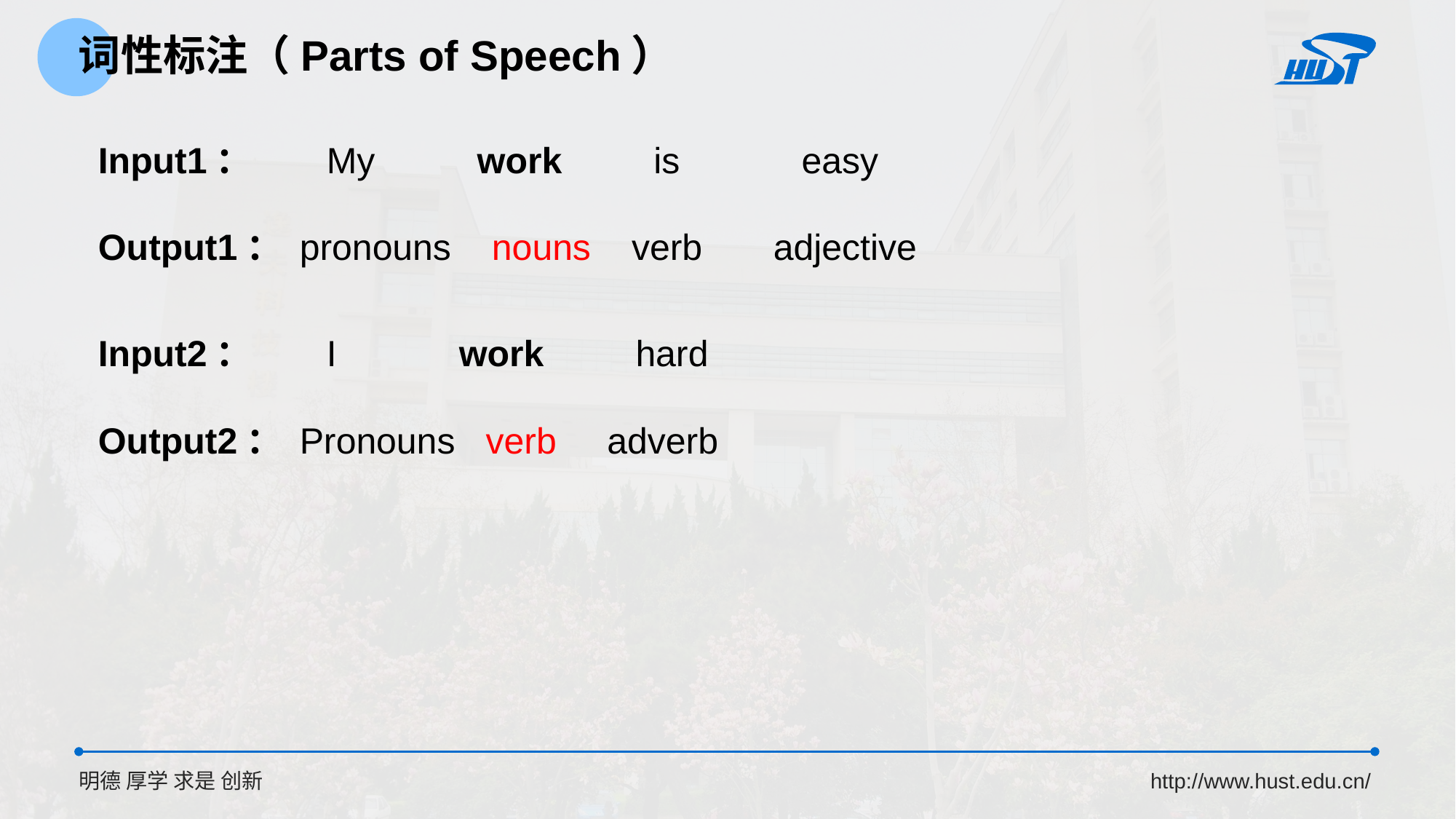

词性标注（Parts of Speech）
Input1：        My          work         is            easy
Output1： pronouns    nouns    verb       adjective
Input2：        I            work         hard
Output2： Pronouns   verb     adverb